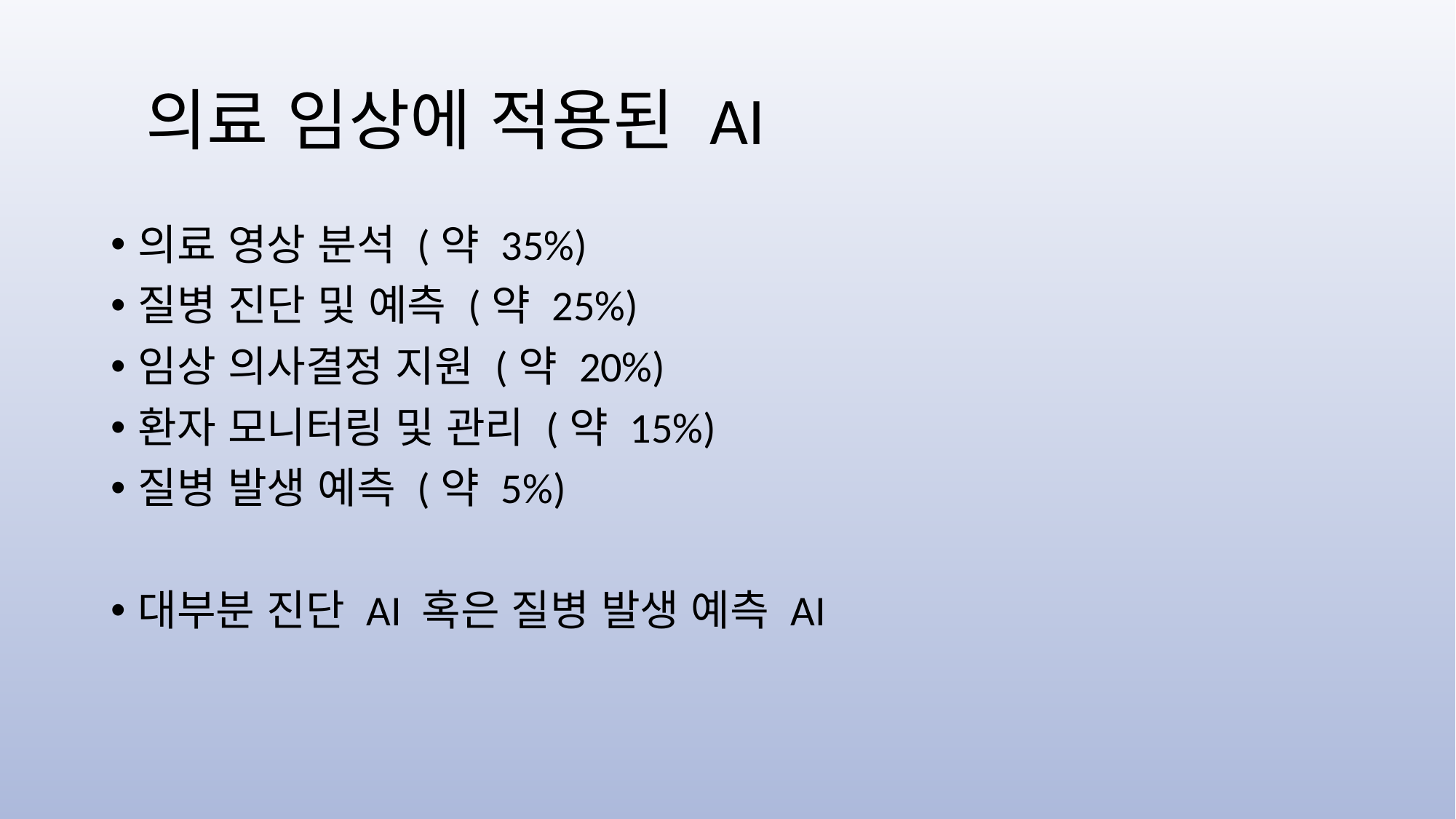

# 의료 임상에 적용된 AI
의료 영상 분석 (약 35%)
질병 진단 및 예측 (약 25%)
임상 의사결정 지원 (약 20%)
환자 모니터링 및 관리 (약 15%)
질병 발생 예측 (약 5%)

대부분 진단 AI 혹은 질병 발생 예측 AI